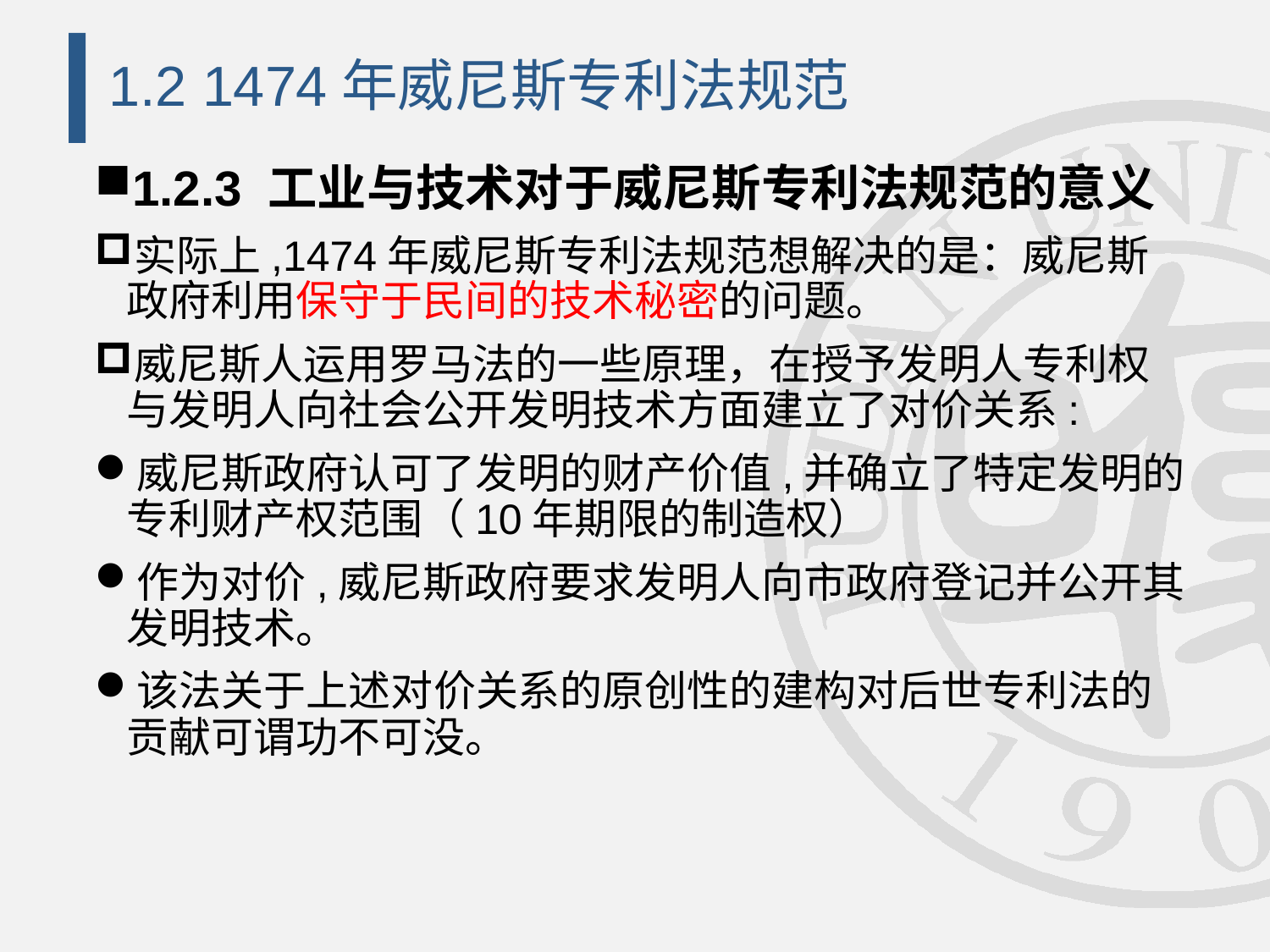

# 1.2 1474年威尼斯专利法规范
1.2.3 工业与技术对于威尼斯专利法规范的意义
实际上,1474年威尼斯专利法规范想解决的是：威尼斯政府利用保守于民间的技术秘密的问题。
威尼斯人运用罗马法的一些原理，在授予发明人专利权 与发明人向社会公开发明技术方面建立了对价关系:
威尼斯政府认可了发明的财产价值,并确立了特定发明的专利财产权范围（10年期限的制造权）
作为对价,威尼斯政府要求发明人向市政府登记并公开其发明技术。
该法关于上述对价关系的原创性的建构对后世专利法的贡献可谓功不可没。